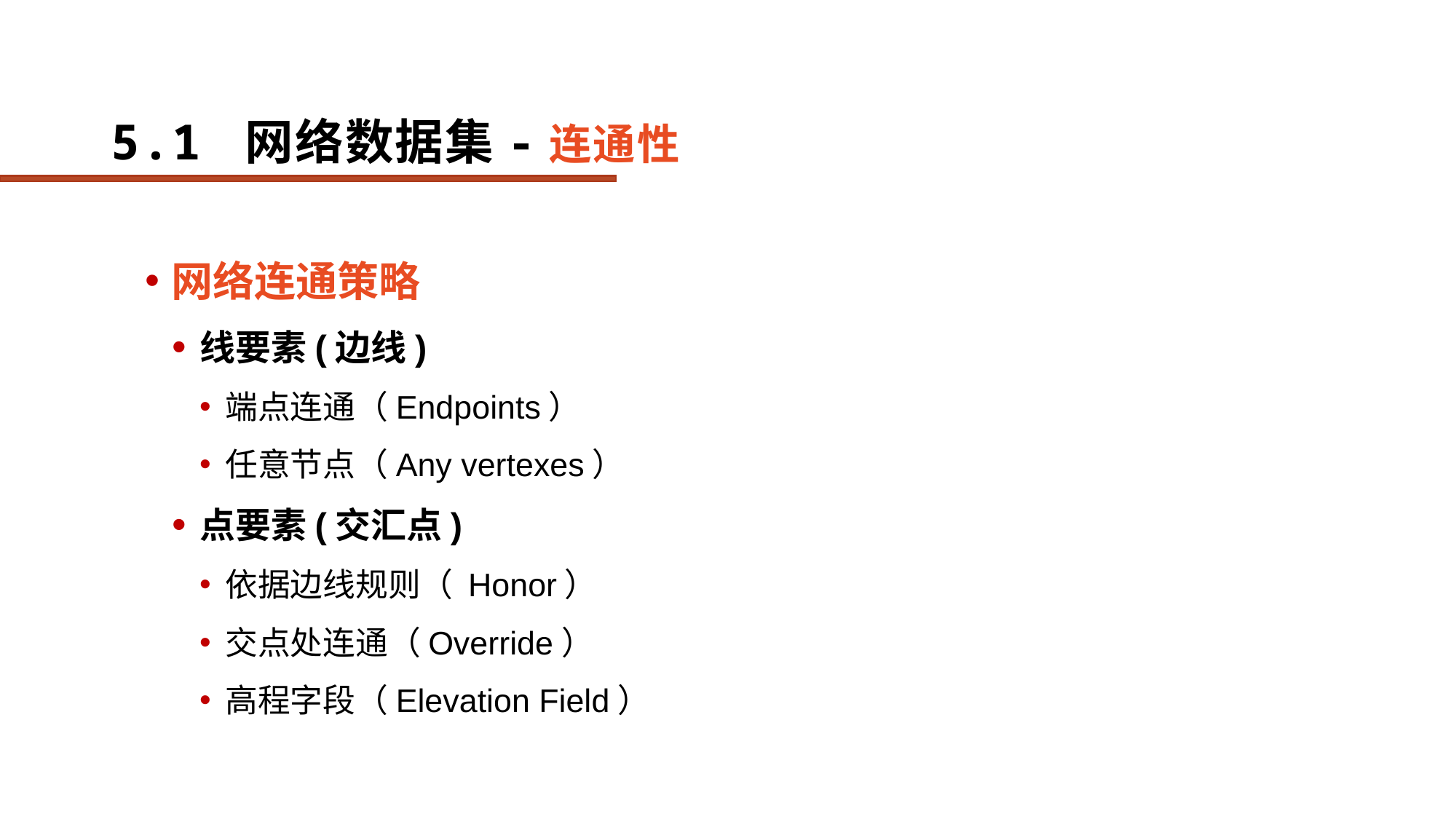

# 5.1 网络数据集-连通性

网络连通策略
线要素(边线)
端点连通（Endpoints）
任意节点（Any vertexes）
点要素(交汇点)
依据边线规则（ Honor）
交点处连通（Override）
高程字段（Elevation Field）